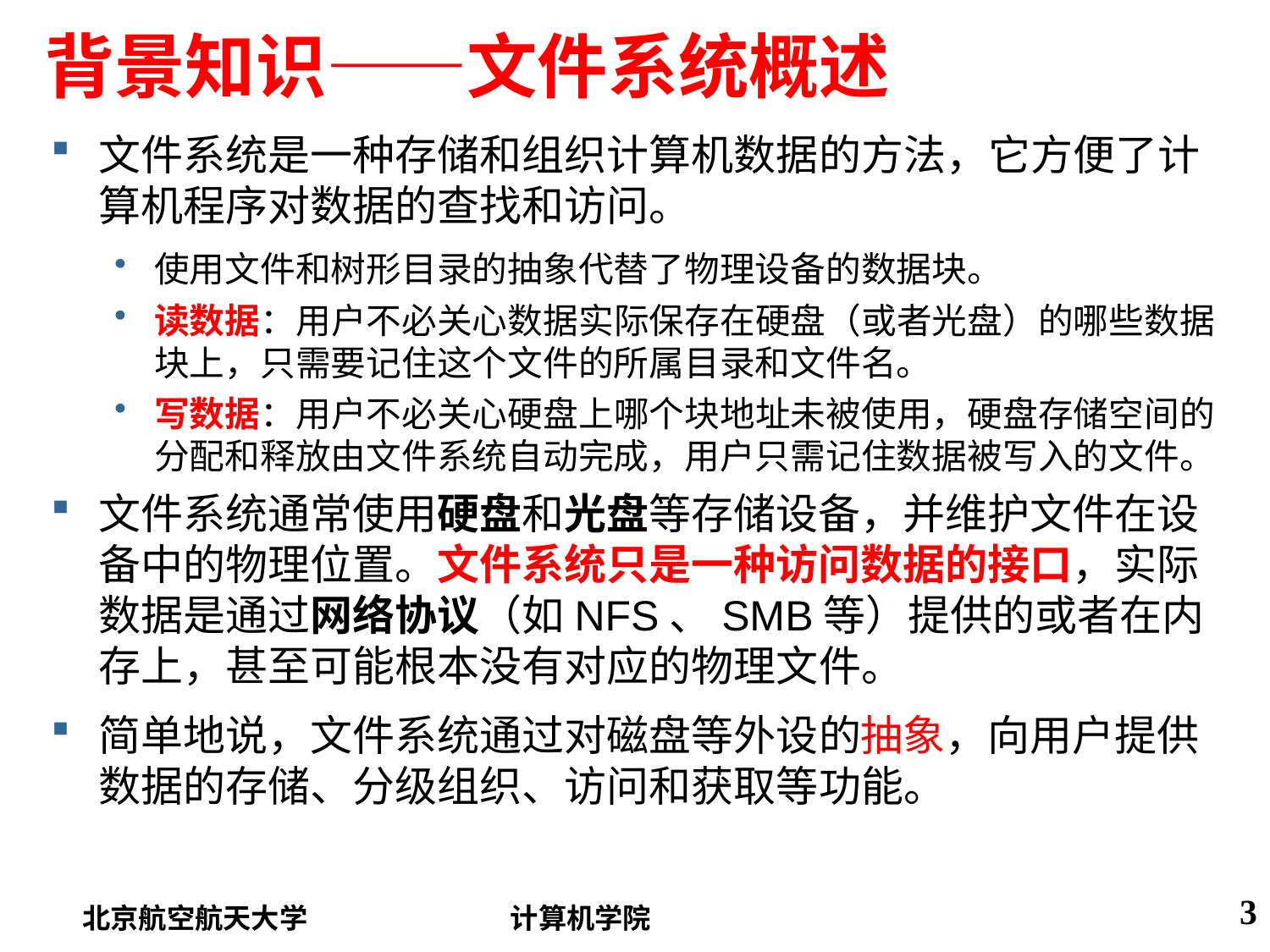

# 背景知识——文件系统概述
文件系统是一种存储和组织计算机数据的方法，它方便了计算机程序对数据的查找和访问。
使用文件和树形目录的抽象代替了物理设备的数据块。
读数据：用户不必关心数据实际保存在硬盘（或者光盘）的哪些数据块上，只需要记住这个文件的所属目录和文件名。
写数据：用户不必关心硬盘上哪个块地址未被使用，硬盘存储空间的分配和释放由文件系统自动完成，用户只需记住数据被写入的文件。
文件系统通常使用硬盘和光盘等存储设备，并维护文件在设备中的物理位置。文件系统只是一种访问数据的接口，实际数据是通过网络协议（如NFS、SMB等）提供的或者在内存上，甚至可能根本没有对应的物理文件。
简单地说，文件系统通过对磁盘等外设的抽象，向用户提供数据的存储、分级组织、访问和获取等功能。